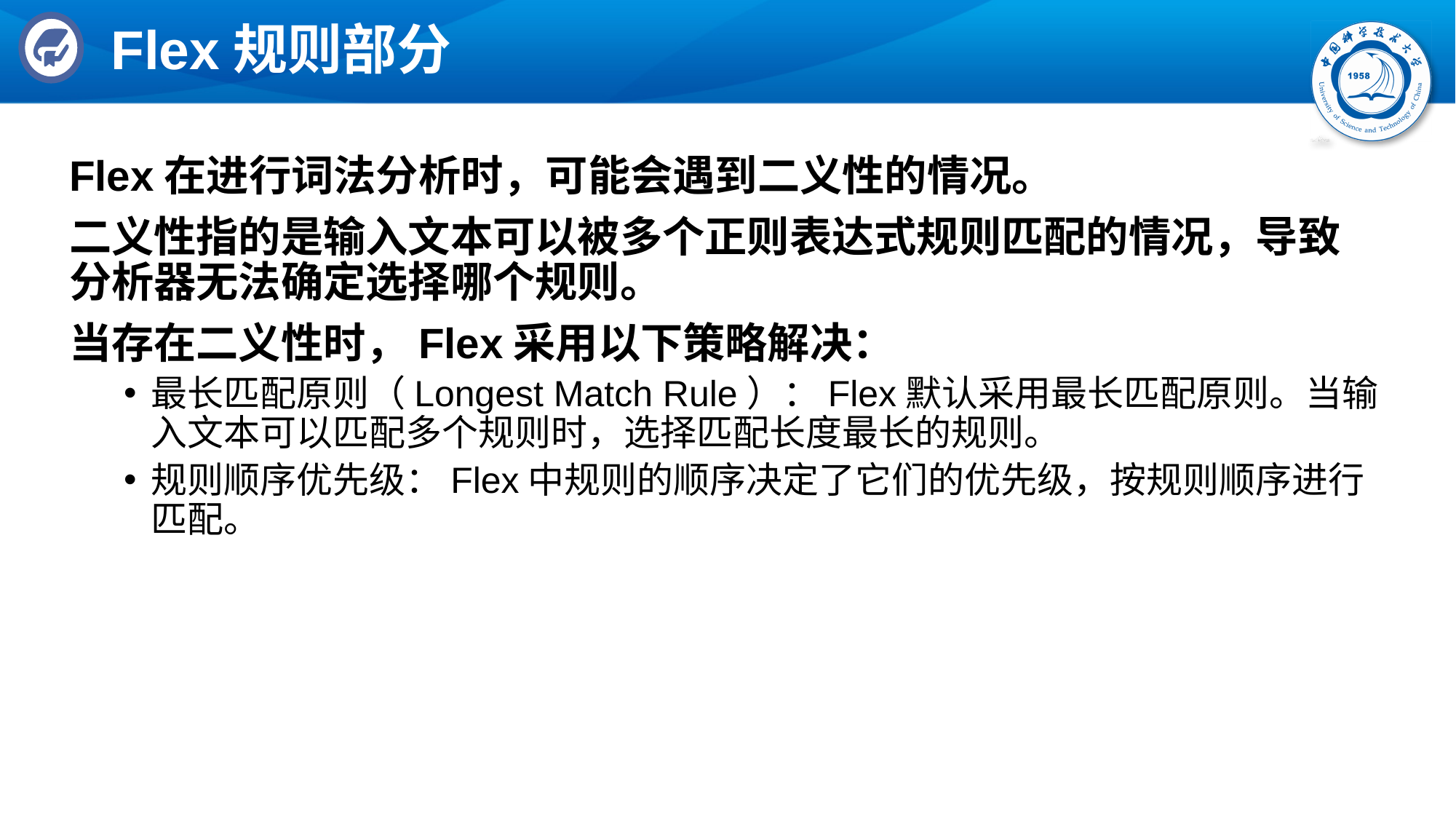

# Flex规则部分
Flex在进行词法分析时，可能会遇到二义性的情况。
二义性指的是输入文本可以被多个正则表达式规则匹配的情况，导致分析器无法确定选择哪个规则。
当存在二义性时，Flex采用以下策略解决：
最长匹配原则（Longest Match Rule）：Flex默认采用最长匹配原则。当输入文本可以匹配多个规则时，选择匹配长度最长的规则。
规则顺序优先级：Flex中规则的顺序决定了它们的优先级，按规则顺序进行匹配。